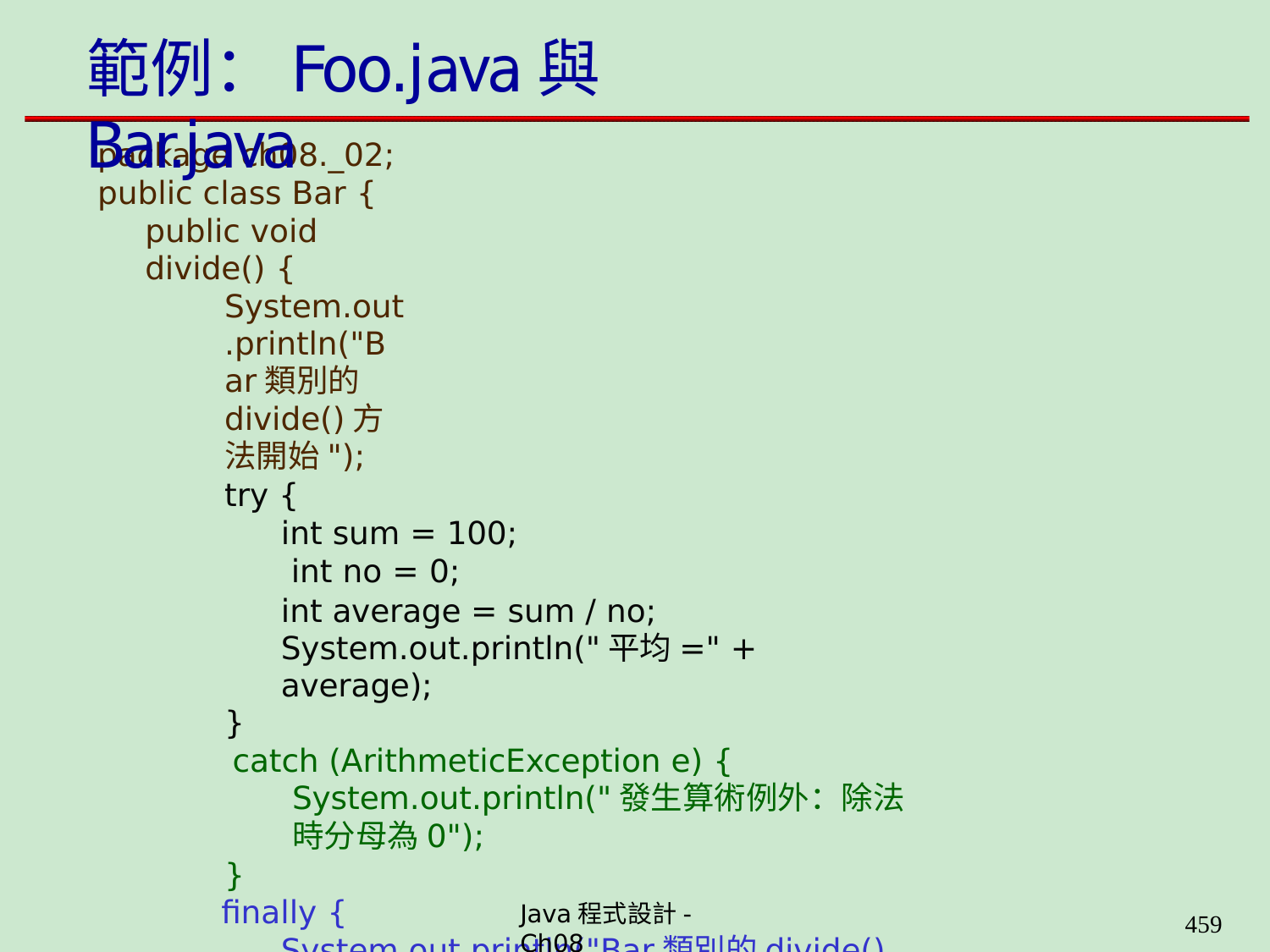

# 範例：Foo.java與Bar.java
package ch08._02;  public class Bar {
public void divide() {
System.out.println("Bar類別的divide()方法開始");
try {
int sum = 100;  int no = 0;
int average = sum / no;  System.out.println("平均=" + average);
}
catch (ArithmeticException e) {
System.out.println("發生算術例外：除法時分母為0");
}
finally {
System.out.println("Bar類別的divide()的finally區塊");
}
System.out.println("Bar類別的divide()方法結束");
}
}
Java程式設計-Ch08
459